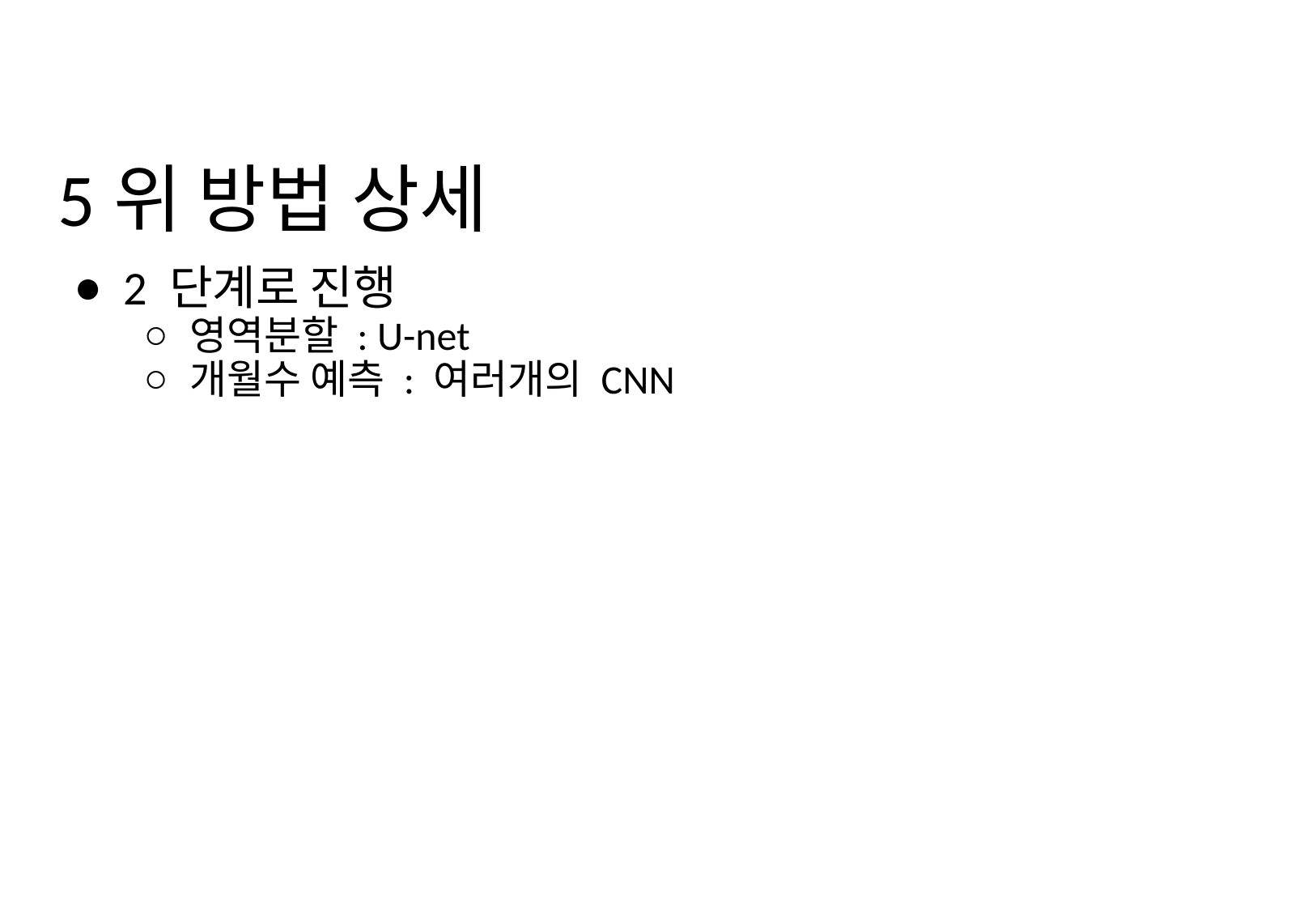

# 5위 방법 상세

2 단계로 진행
영역분할 : U-net
개월수 예측 : 여러개의 CNN